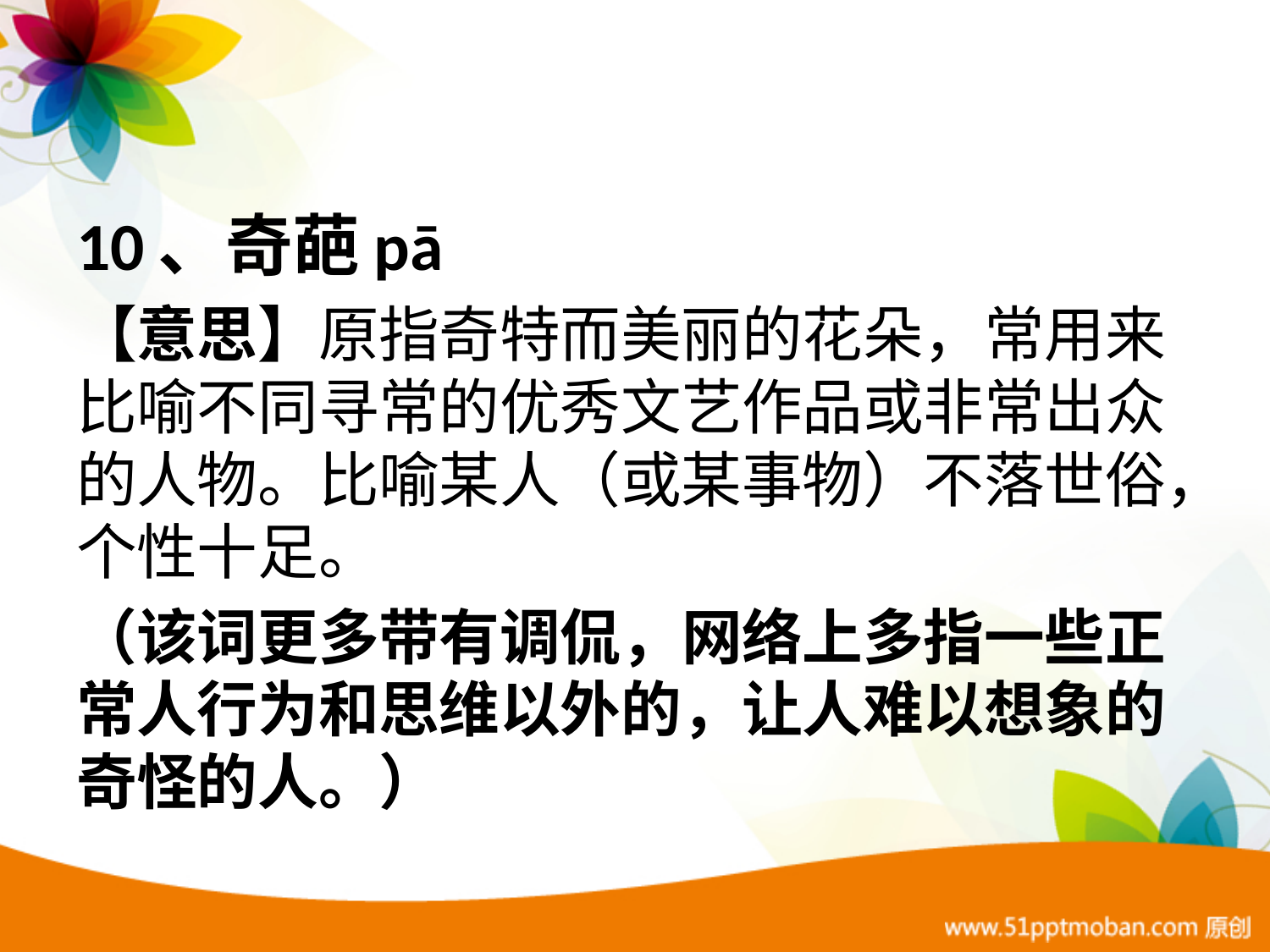

10、奇葩pā
【意思】原指奇特而美丽的花朵，常用来比喻不同寻常的优秀文艺作品或非常出众的人物。比喻某人（或某事物）不落世俗，个性十足。
（该词更多带有调侃，网络上多指一些正常人行为和思维以外的，让人难以想象的奇怪的人。）